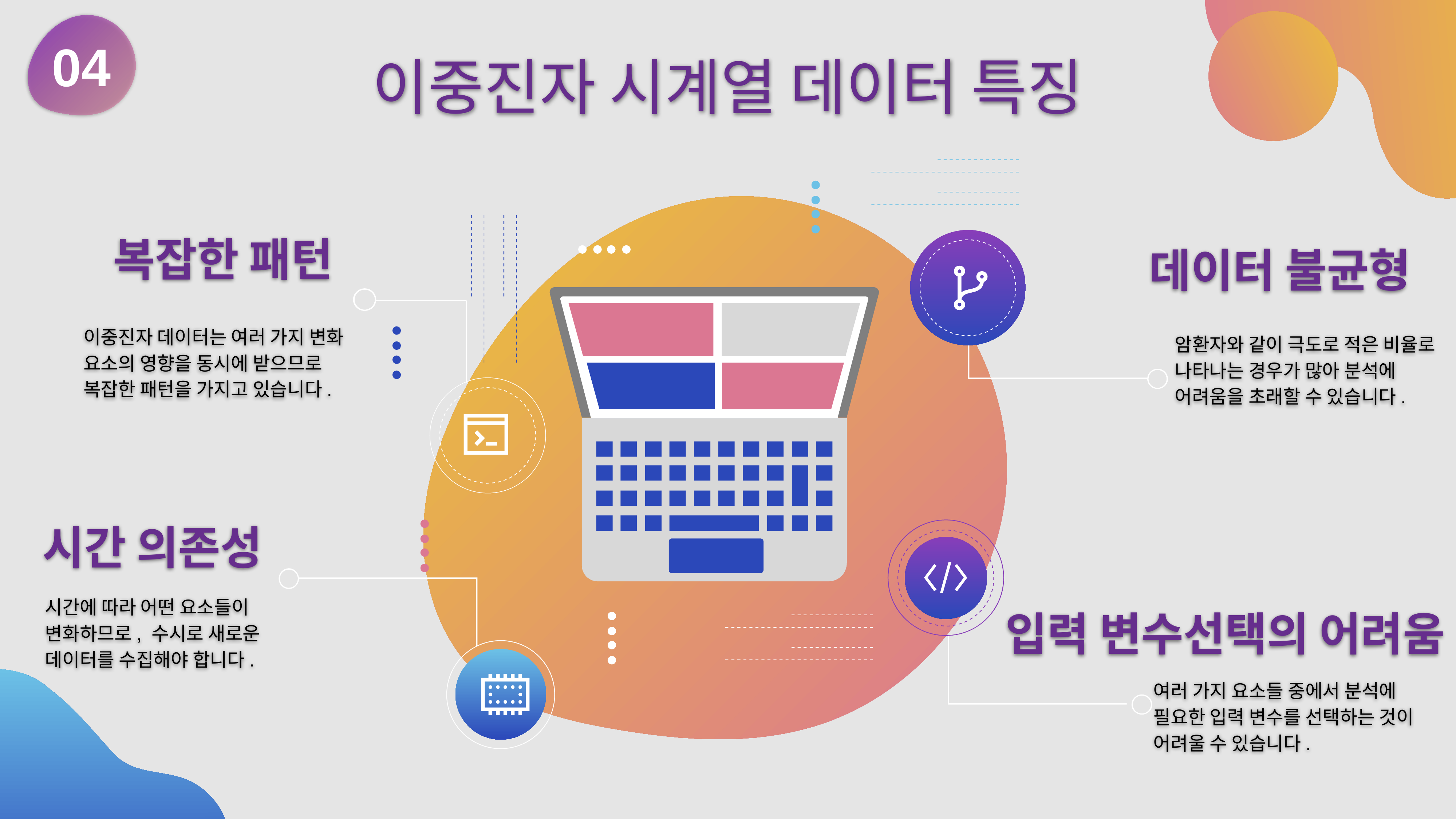

04
이중진자 시계열 데이터 특징

복잡한 패턴

데이터 불균형

이중진자 데이터는 여러 가지 변화 요소의 영향을 동시에 받으므로 복잡한 패턴을 가지고 있습니다.

암환자와 같이 극도로 적은 비율로 나타나는 경우가 많아 분석에 어려움을 초래할 수 있습니다.

시간 의존성

입력 변수선택의 어려움

시간에 따라 어떤 요소들이 변화하므로, 수시로 새로운 데이터를 수집해야 합니다.

여러 가지 요소들 중에서 분석에 필요한 입력 변수를 선택하는 것이 어려울 수 있습니다.